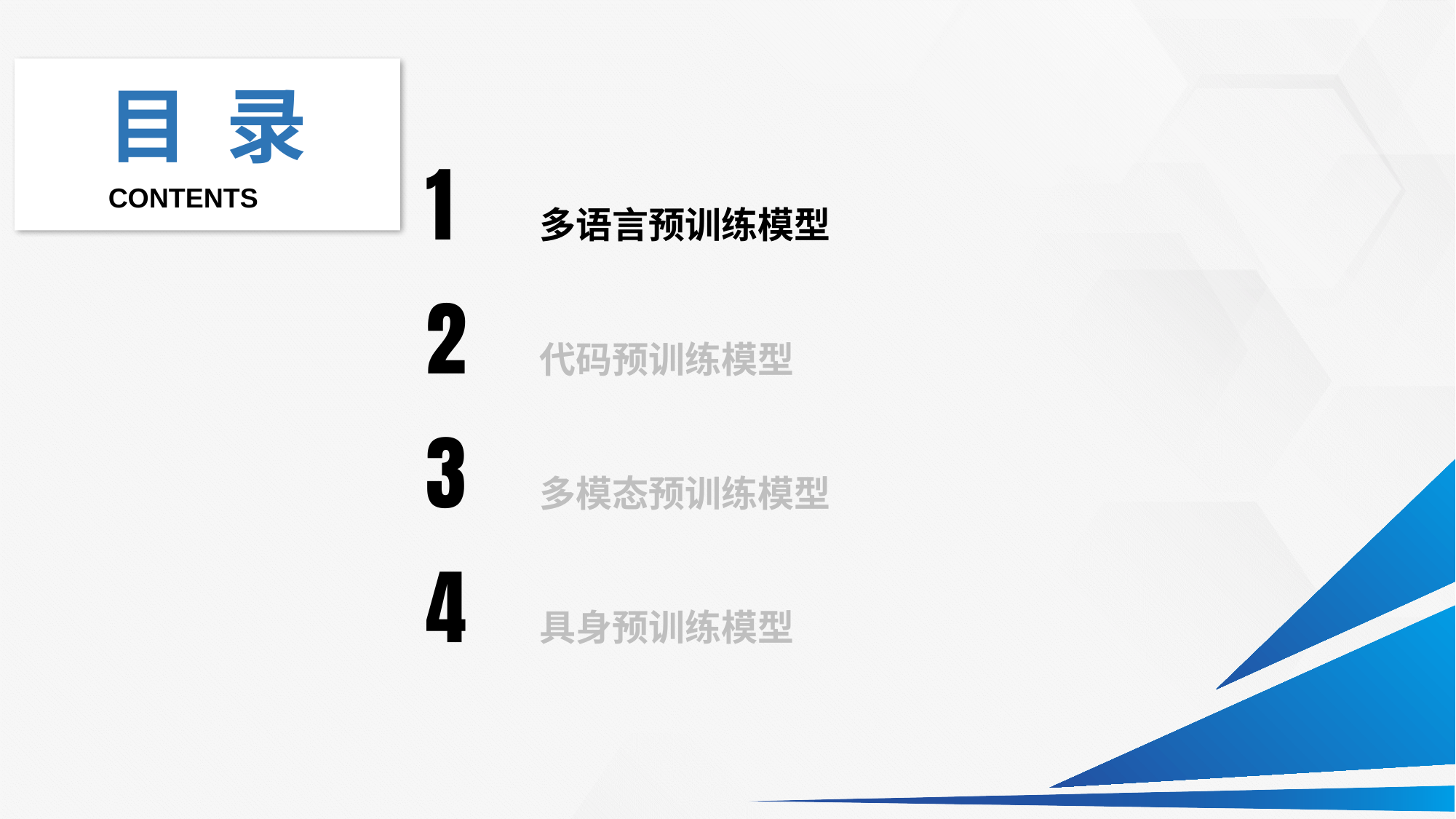

1
多语言预训练模型
2
代码预训练模型
3
多模态预训练模型
4
具身预训练模型